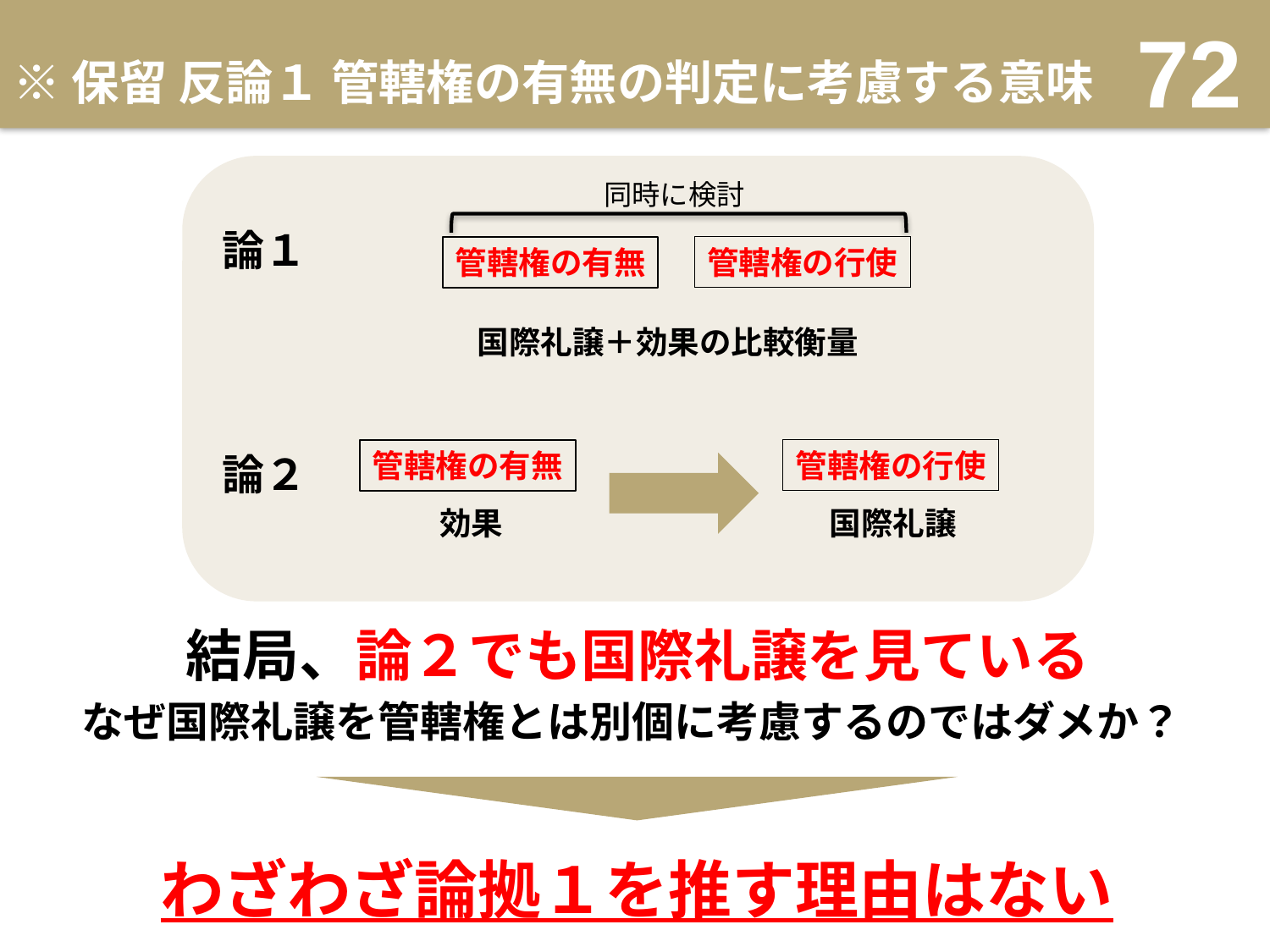

# ※保留 反論１ 管轄権の有無の判定に考慮する意味
72

論１
管轄権の有無
管轄権の行使

国際礼譲＋効果の比較衡量
管轄権の有無
管轄権の行使

効果
国際礼譲
論２
同時に検討
結局、論２でも国際礼譲を見ている
なぜ国際礼譲を管轄権とは別個に考慮するのではダメか？

わざわざ論拠１を推す理由はない